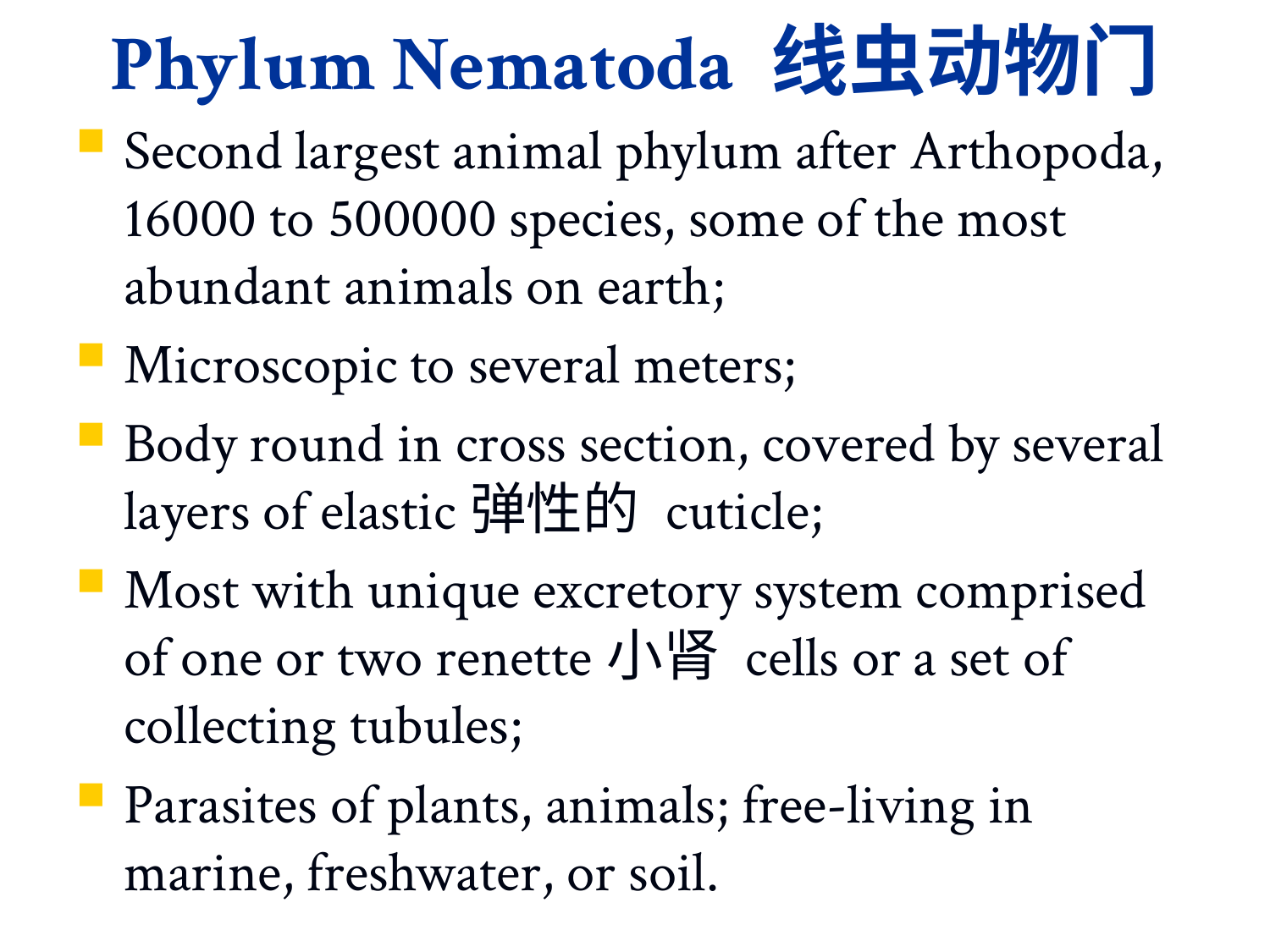

# Phylum Nematoda 线虫动物门
Second largest animal phylum after Arthopoda, 16000 to 500000 species, some of the most abundant animals on earth;
Microscopic to several meters;
Body round in cross section, covered by several layers of elastic弹性的 cuticle;
Most with unique excretory system comprised of one or two renette小肾 cells or a set of collecting tubules;
Parasites of plants, animals; free-living in marine, freshwater, or soil.